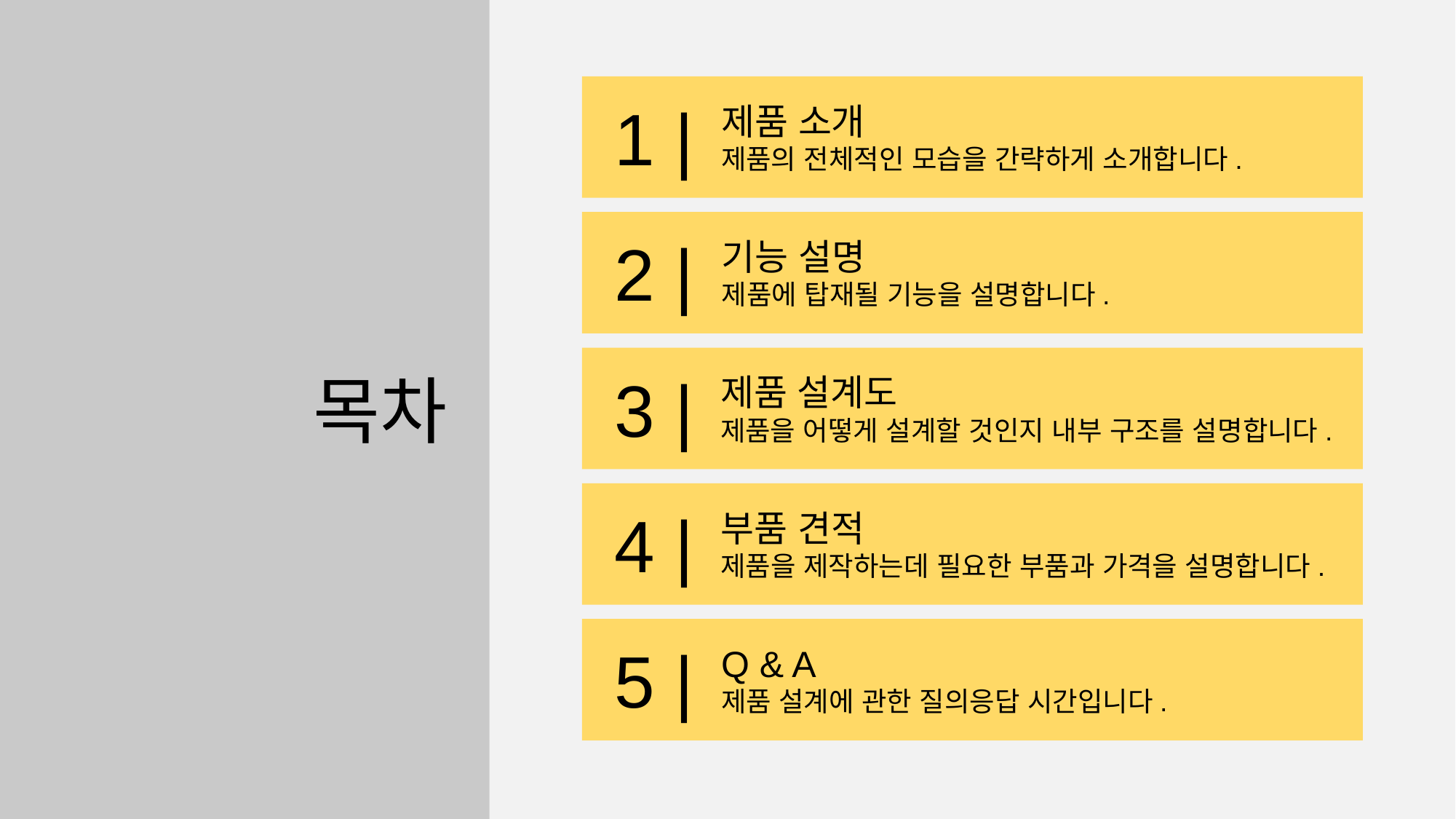

1 |
제품 소개
제품의 전체적인 모습을 간략하게 소개합니다.

2 |
기능 설명
제품에 탑재될 기능을 설명합니다.

3 |
제품 설계도
제품을 어떻게 설계할 것인지 내부 구조를 설명합니다.
목차

4 |
부품 견적
제품을 제작하는데 필요한 부품과 가격을 설명합니다.

5 |
Q & A
제품 설계에 관한 질의응답 시간입니다.